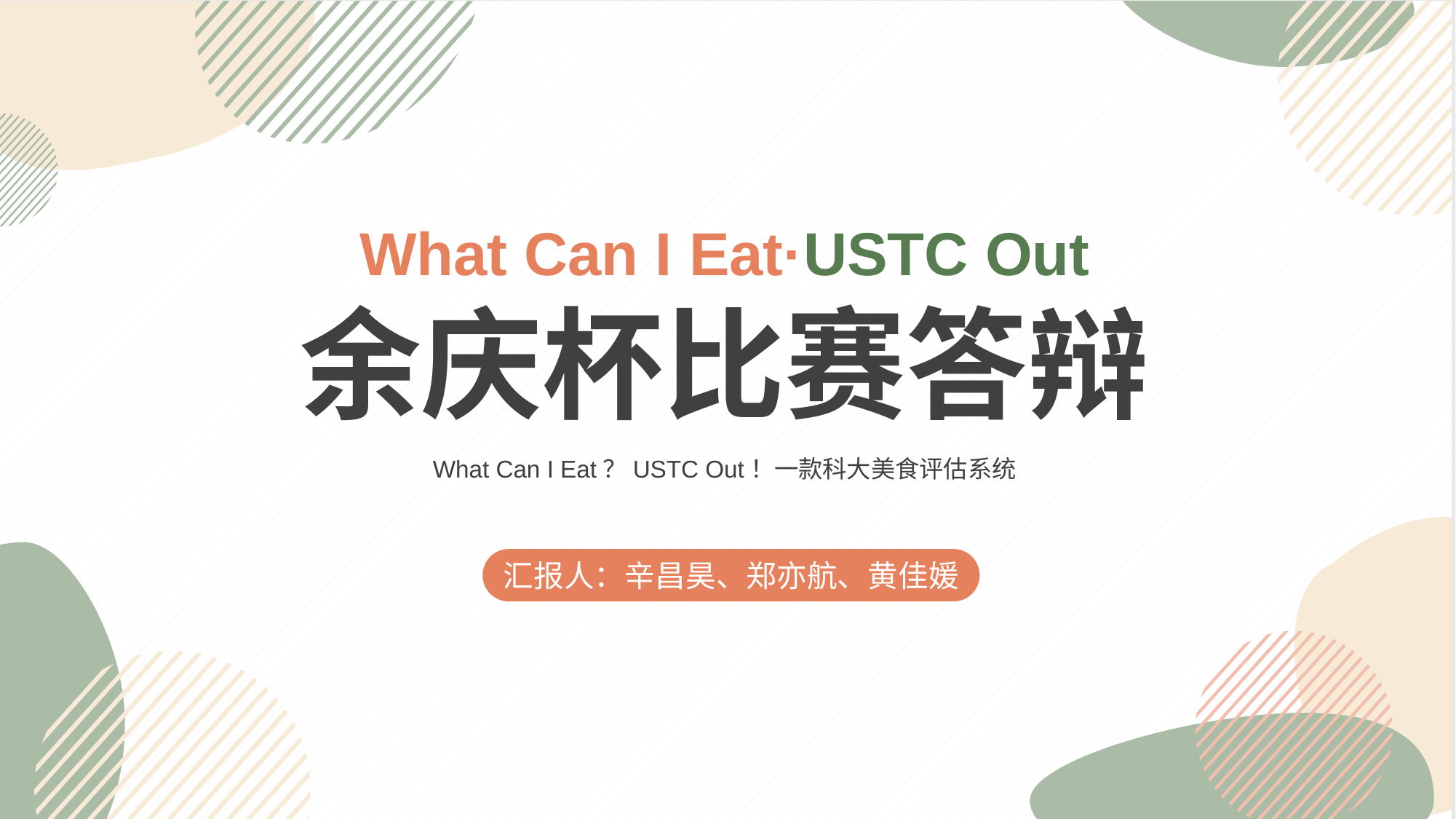

What Can I Eat·USTC Out
余庆杯比赛答辩
What Can I Eat？USTC Out！一款科大美食评估系统

汇报人：辛昌昊、郑亦航、黄佳媛